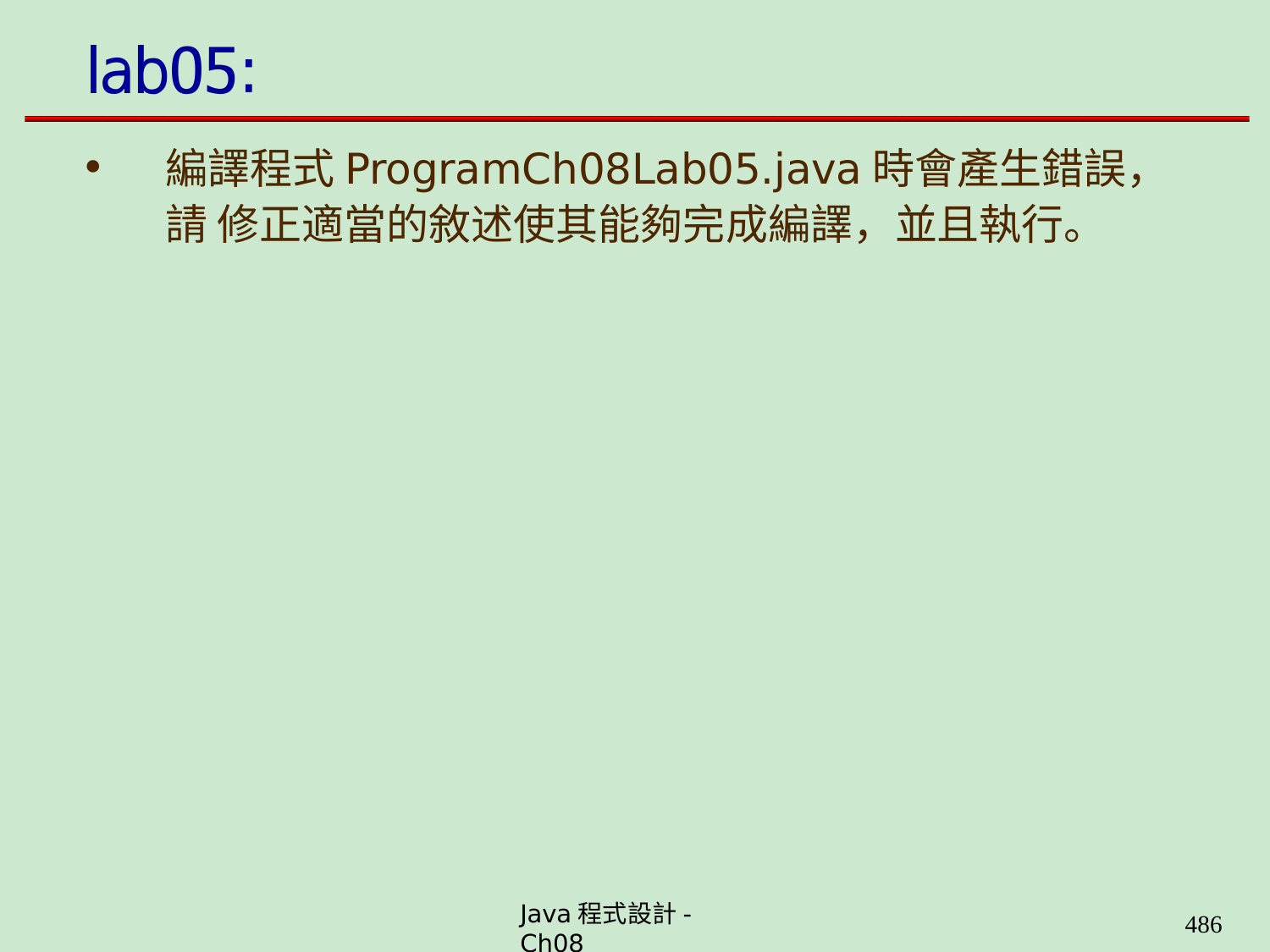

# lab05:
編譯程式ProgramCh08Lab05.java時會產生錯誤，請 修正適當的敘述使其能夠完成編譯，並且執行。
Java程式設計-Ch08
486